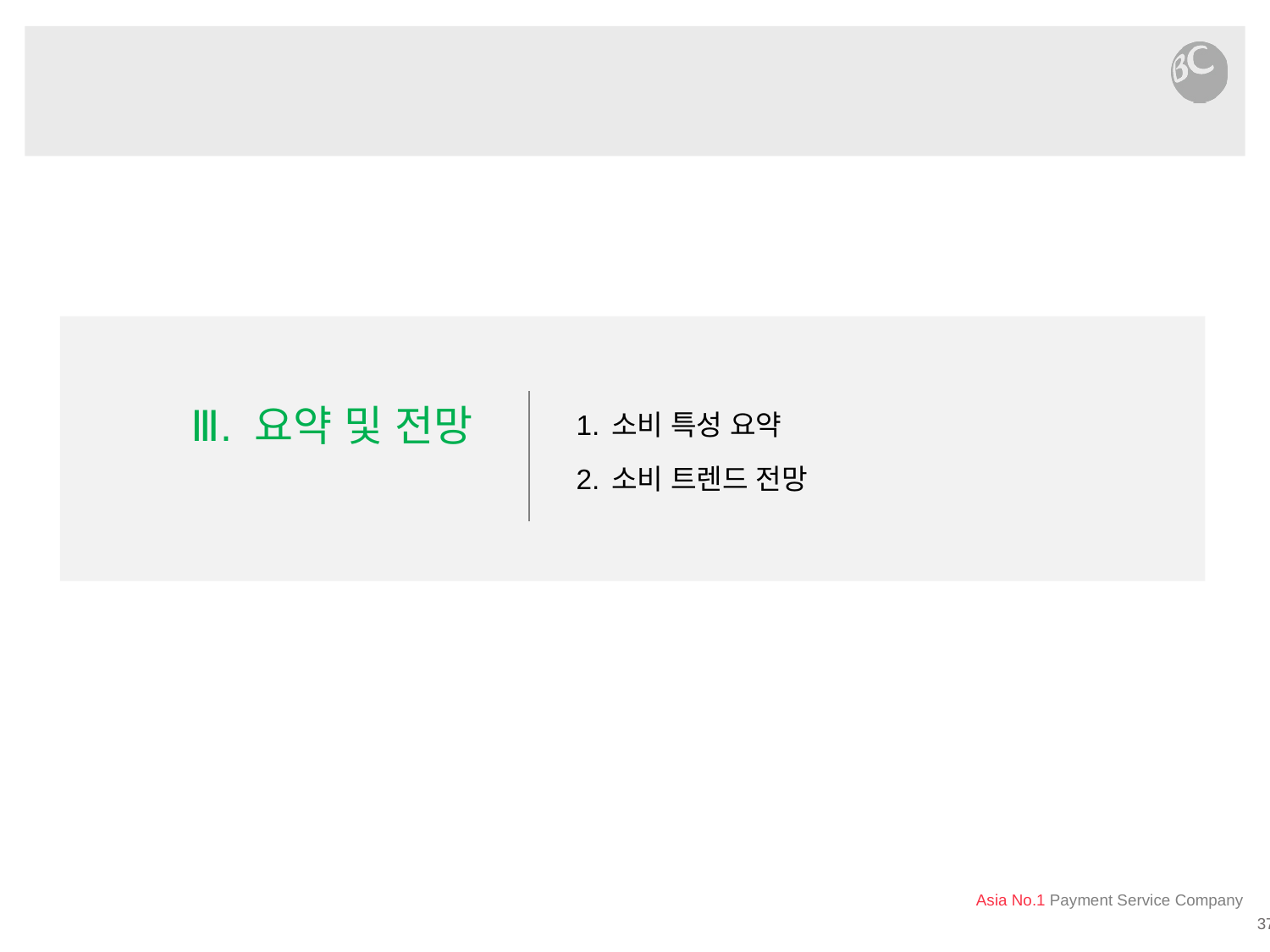

소비 특성 요약
소비 트렌드 전망
Ⅲ. 요약 및 전망